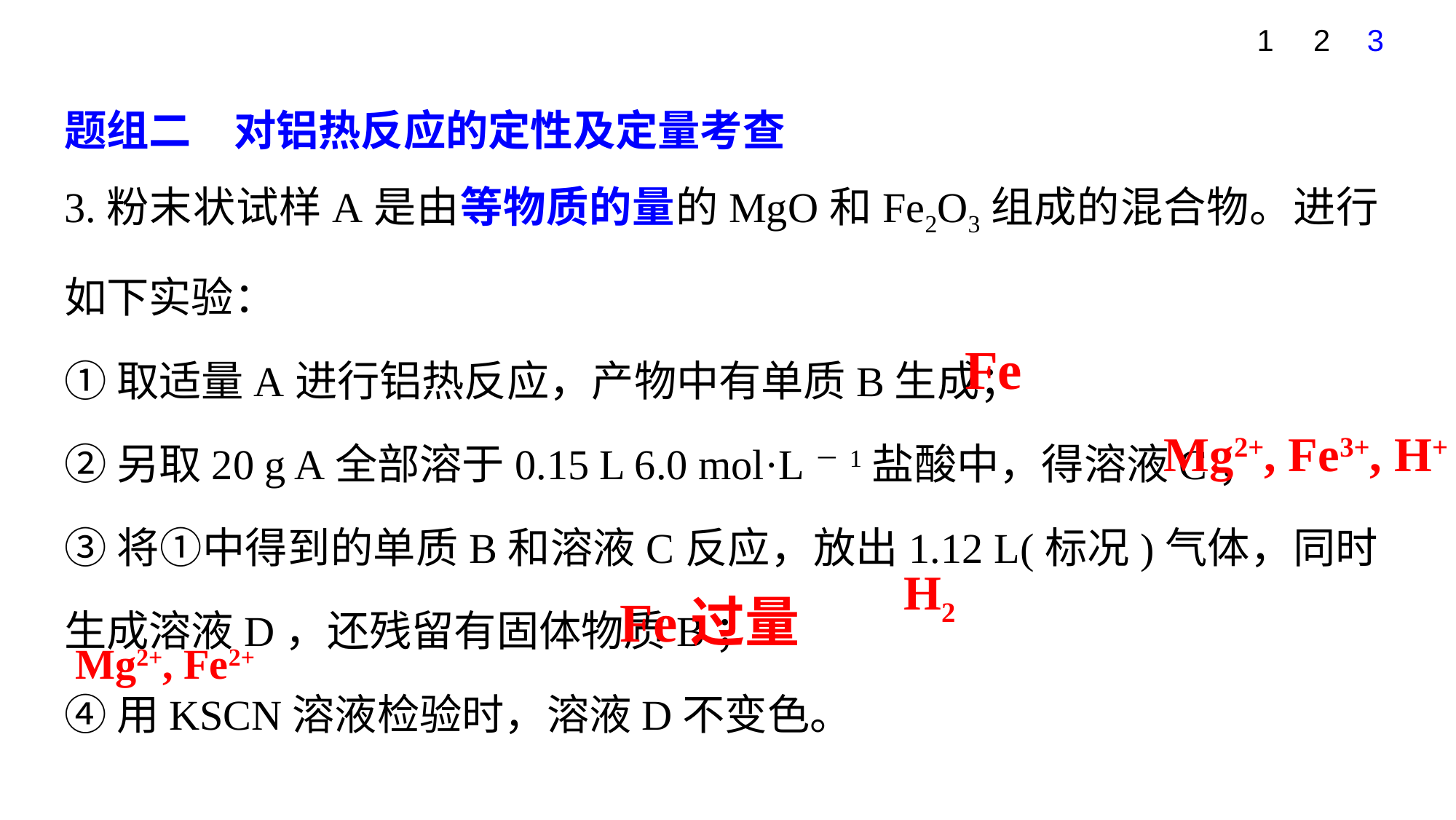

1
2
3
题组二　对铝热反应的定性及定量考查
3.粉末状试样A是由等物质的量的MgO和Fe2O3组成的混合物。进行如下实验：
①取适量A进行铝热反应，产物中有单质B生成；
②另取20 g A全部溶于0.15 L 6.0 mol·L－1盐酸中，得溶液C；
③将①中得到的单质B和溶液C反应，放出1.12 L(标况)气体，同时生成溶液D，还残留有固体物质B；
④用KSCN溶液检验时，溶液D不变色。
Fe
Mg2+, Fe3+, H+
H2
Fe过量
Mg2+, Fe2+